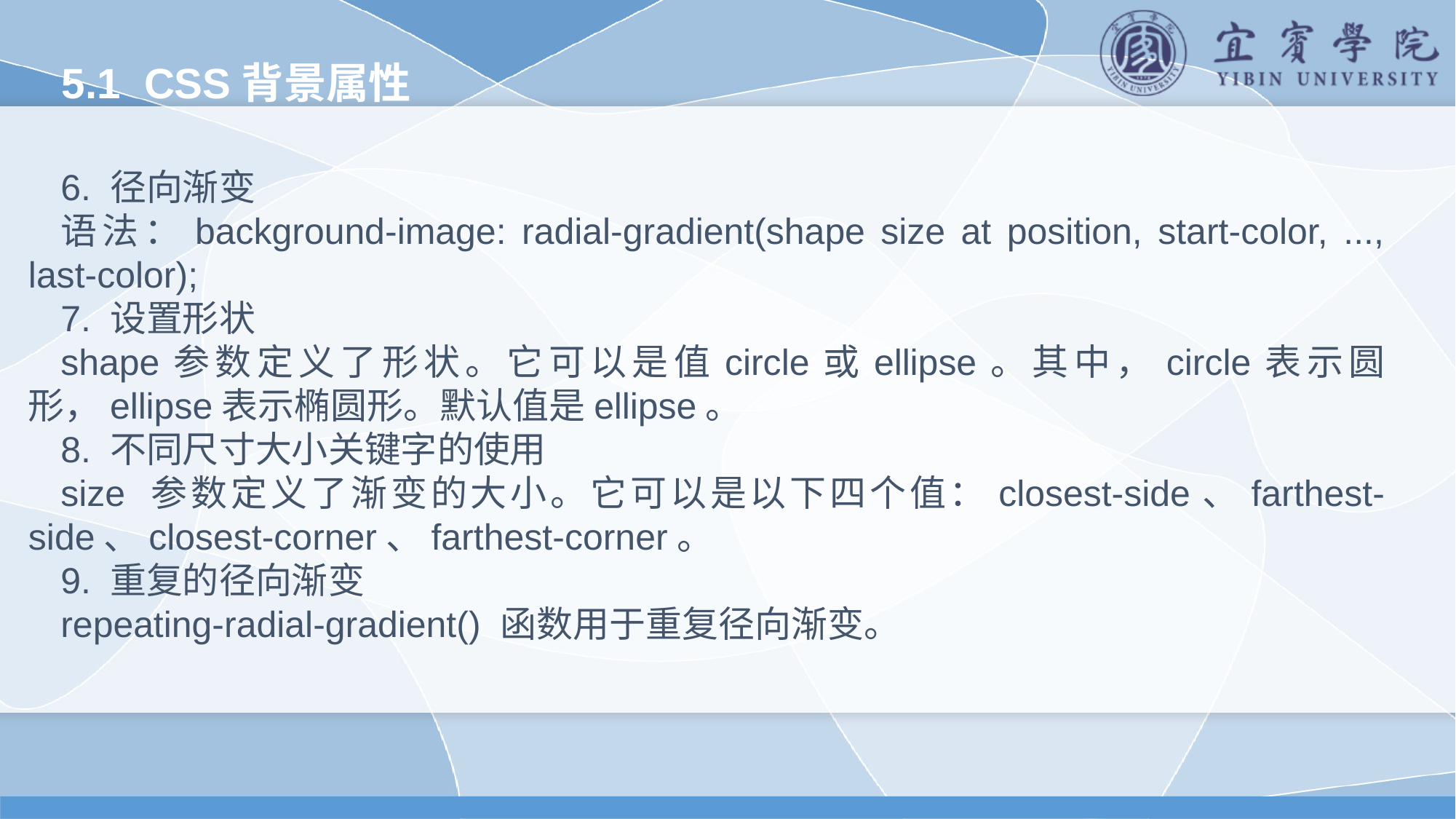

5.1  CSS背景属性
6. 径向渐变
语法：background-image: radial-gradient(shape size at position, start-color, ..., last-color);
7. 设置形状
shape参数定义了形状。它可以是值circle或ellipse。其中，circle表示圆形，ellipse表示椭圆形。默认值是ellipse。
8. 不同尺寸大小关键字的使用
size 参数定义了渐变的大小。它可以是以下四个值：closest-side、farthest-side、closest-corner、farthest-corner。
9. 重复的径向渐变
repeating-radial-gradient() 函数用于重复径向渐变。